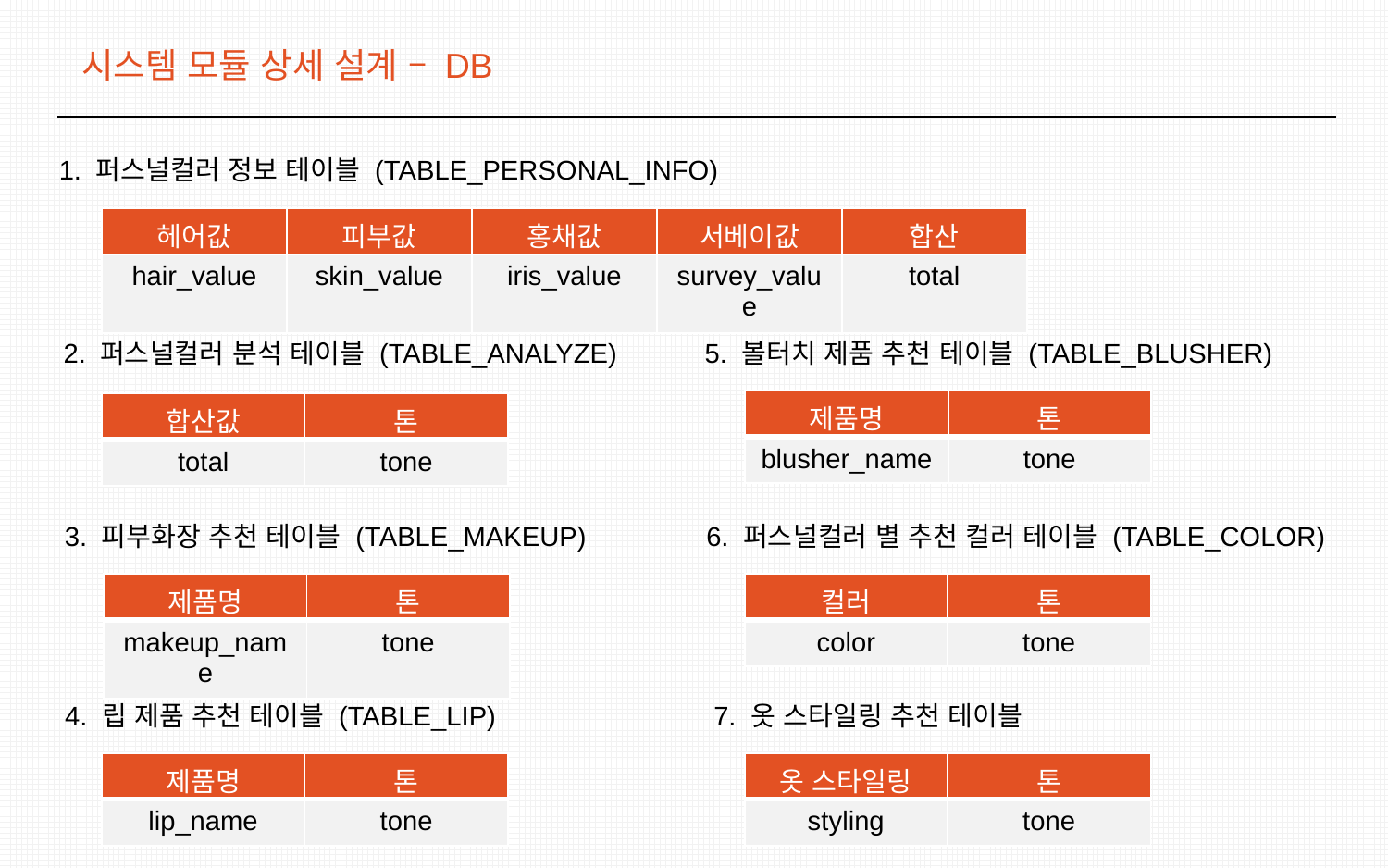

시스템 모듈 상세 설계 – DB
1. 퍼스널컬러 정보 테이블 (TABLE_PERSONAL_INFO)
| 헤어값 | 피부값 | 홍채값 | 서베이값 | 합산 |
| --- | --- | --- | --- | --- |
| hair\_value | skin\_value | iris\_value | survey\_value | total |
2. 퍼스널컬러 분석 테이블 (TABLE_ANALYZE)
5. 볼터치 제품 추천 테이블 (TABLE_BLUSHER)
| 제품명 | 톤 |
| --- | --- |
| blusher\_name | tone |
| 합산값 | 톤 |
| --- | --- |
| total | tone |
3. 피부화장 추천 테이블 (TABLE_MAKEUP)
6. 퍼스널컬러 별 추천 컬러 테이블 (TABLE_COLOR)
| 제품명 | 톤 |
| --- | --- |
| makeup\_name | tone |
| 컬러 | 톤 |
| --- | --- |
| color | tone |
4. 립 제품 추천 테이블 (TABLE_LIP)
7. 옷 스타일링 추천 테이블
| 제품명 | 톤 |
| --- | --- |
| lip\_name | tone |
| 옷 스타일링 | 톤 |
| --- | --- |
| styling | tone |